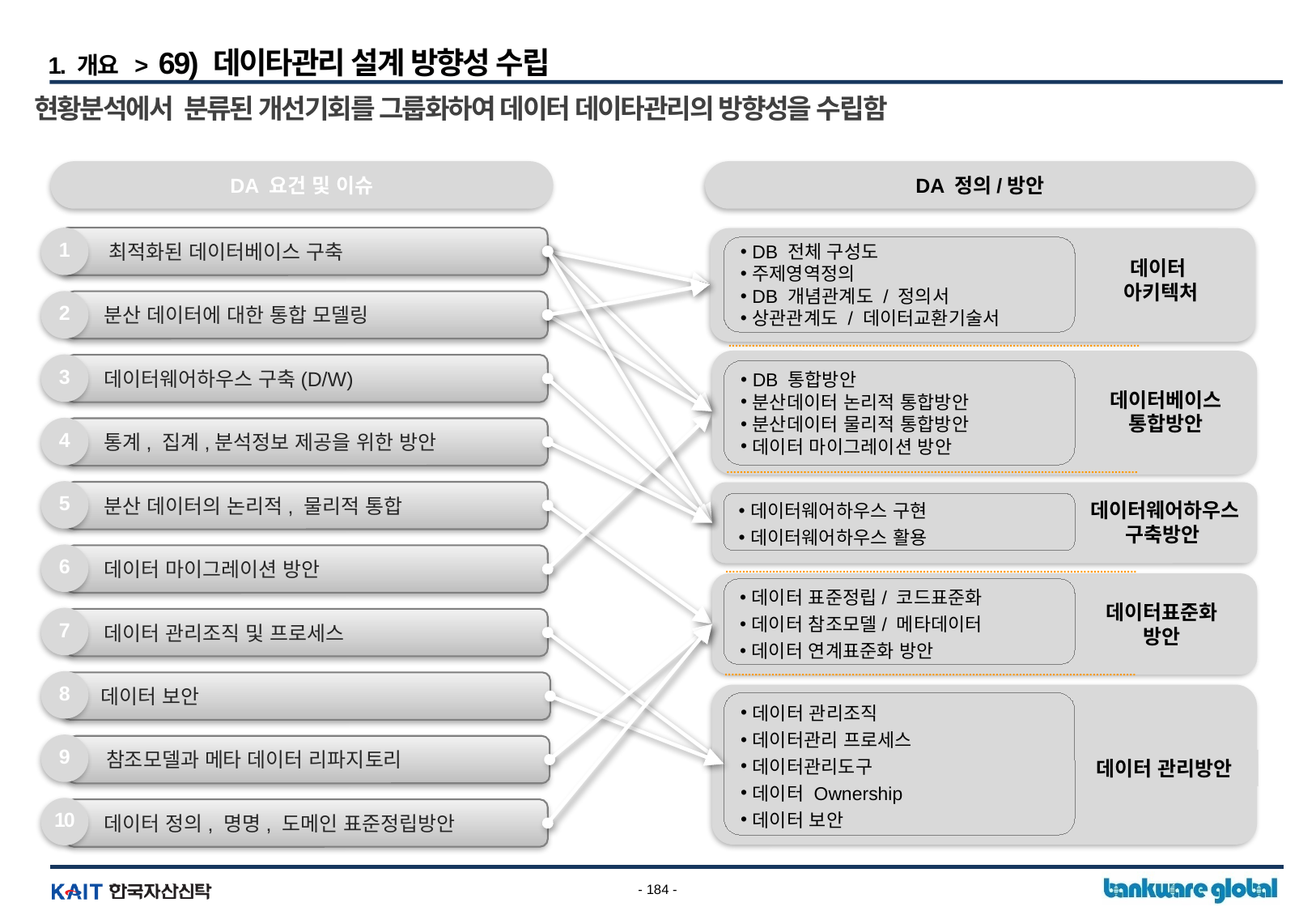

1. 개요  >  69) 데이타관리 설계 방향성 수립
현황분석에서  분류된 개선기회를 그룹화하여 데이터 데이타관리의 방향성을 수립함
DA 요건 및 이슈
DA 정의/방안
1
 최적화된 데이터베이스 구축

DB 전체 구성도
주제영역정의
DB 개념관계도 / 정의서
상관관계도 / 데이터교환기술서
데이터
아키텍처
2
분산 데이터에 대한 통합 모델링

3
데이터웨어하우스 구축(D/W)
DB 통합방안
분산데이터 논리적 통합방안
분산데이터 물리적 통합방안
데이터 마이그레이션 방안
데이터베이스 통합방안
4
통계, 집계,분석정보 제공을 위한 방안

5
분산 데이터의 논리적, 물리적 통합

데이터웨어하우스 구현
데이터웨어하우스 활용
데이터웨어하우스
구축방안
6
데이터 마이그레이션 방안

데이터 표준정립/ 코드표준화
데이터 참조모델/ 메타데이터
데이터 연계표준화 방안
데이터표준화
방안
7
데이터 관리조직 및 프로세스
8
데이터 보안

데이터 관리조직
데이터관리 프로세스
데이터관리도구
데이터 Ownership
데이터 보안
9
참조모델과 메타 데이터 리파지토리
데이터 관리방안
10
데이터 정의, 명명, 도메인 표준정립방안